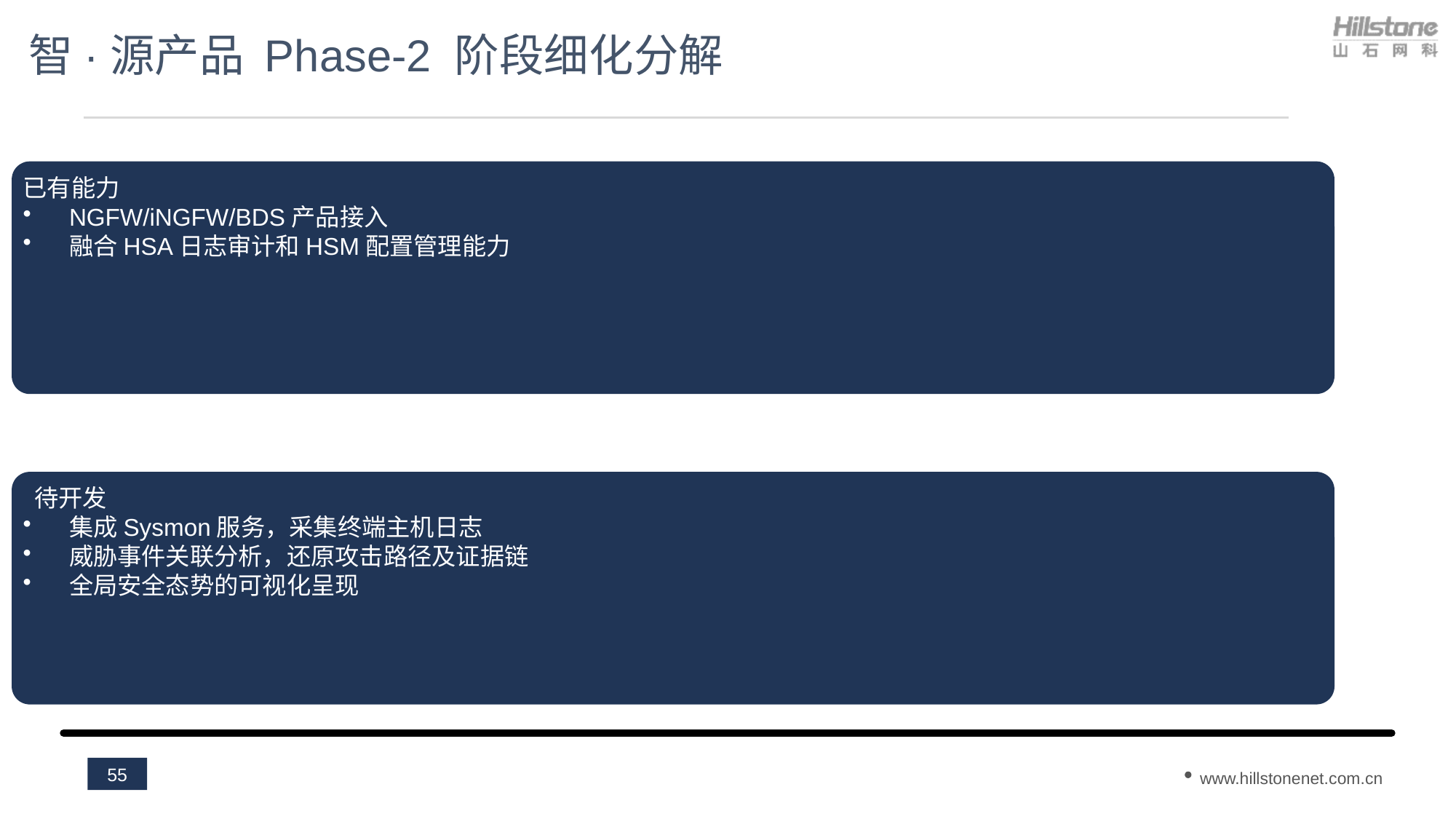

# 智·源产品 Phase-2 阶段细化分解

已有能力
NGFW/iNGFW/BDS产品接入
融合HSA日志审计和HSM配置管理能力

 待开发
集成Sysmon服务，采集终端主机日志
威胁事件关联分析，还原攻击路径及证据链
全局安全态势的可视化呈现
55